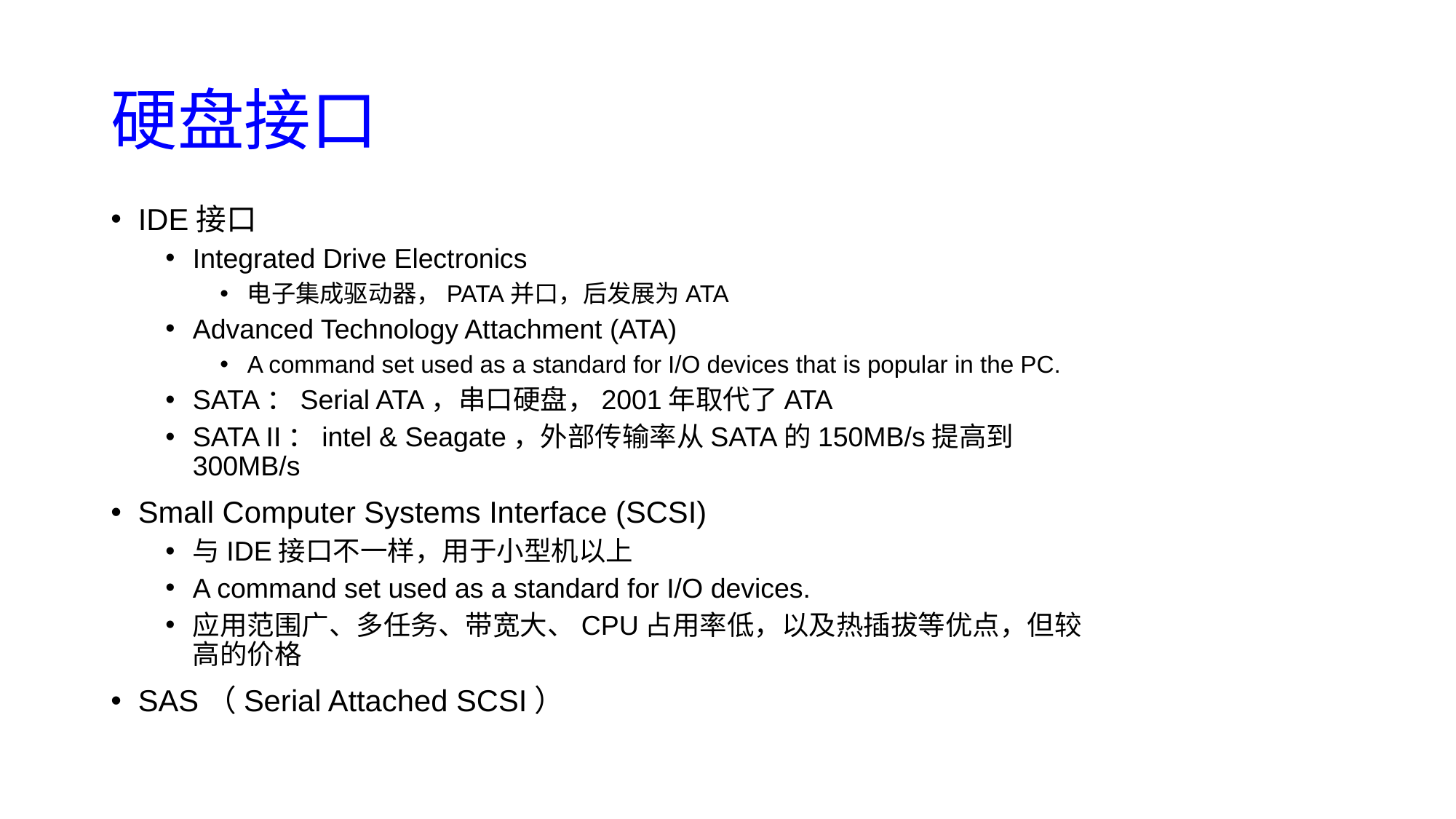

# 硬盘接口
IDE接口
Integrated Drive Electronics
电子集成驱动器，PATA并口，后发展为ATA
Advanced Technology Attachment (ATA)
A command set used as a standard for I/O devices that is popular in the PC.
SATA：Serial ATA，串口硬盘，2001年取代了ATA
SATA II：intel & Seagate，外部传输率从SATA的150MB/s提高到300MB/s
Small Computer Systems Interface (SCSI)
与IDE接口不一样，用于小型机以上
A command set used as a standard for I/O devices.
应用范围广、多任务、带宽大、CPU占用率低，以及热插拔等优点，但较高的价格
SAS（Serial Attached SCSI）